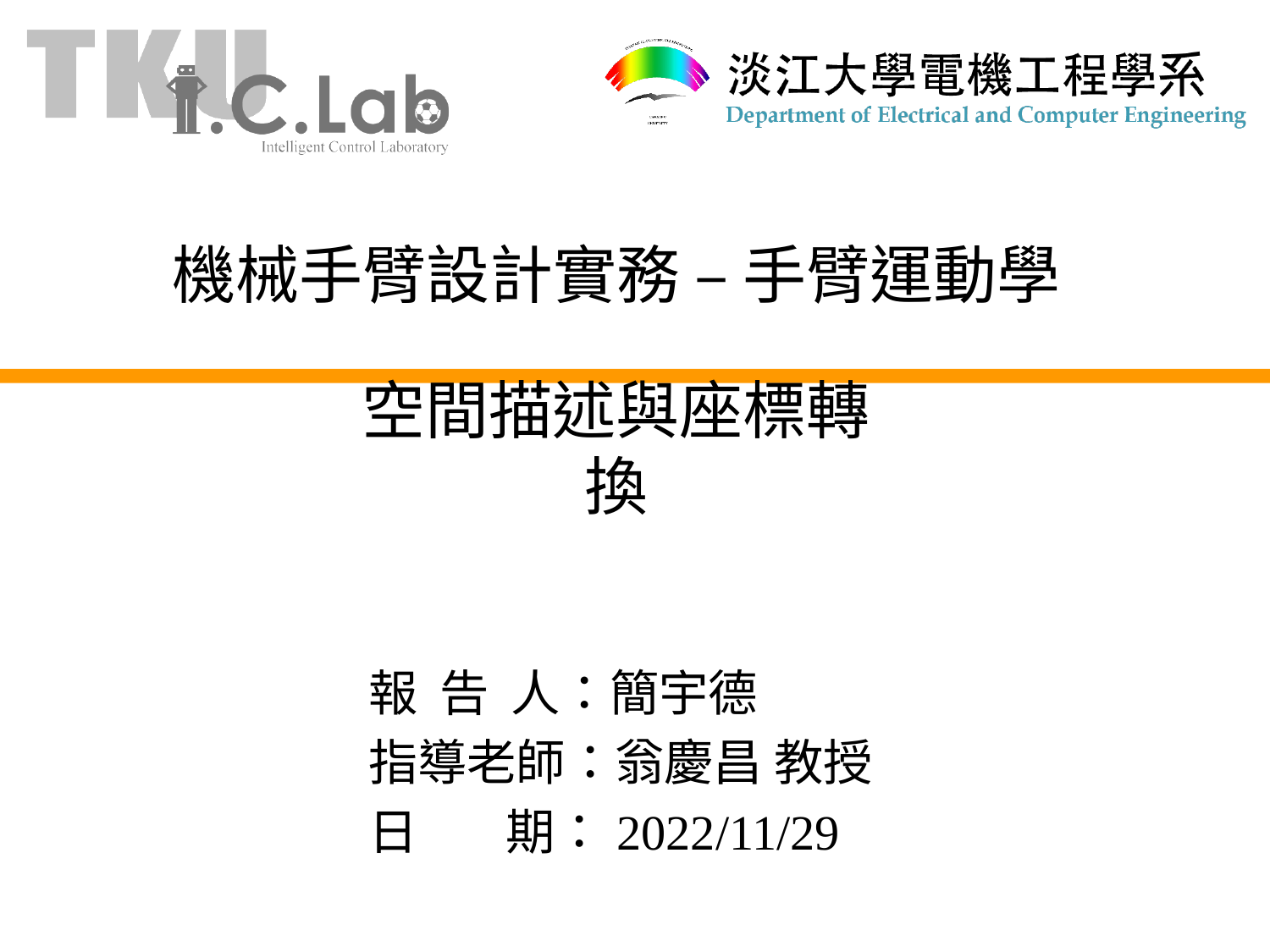

機械手臂設計實務 – 手臂運動學
# 空間描述與座標轉換
報  告  人：簡宇德
指導老師：翁慶昌 教授
日        期：2022/11/29